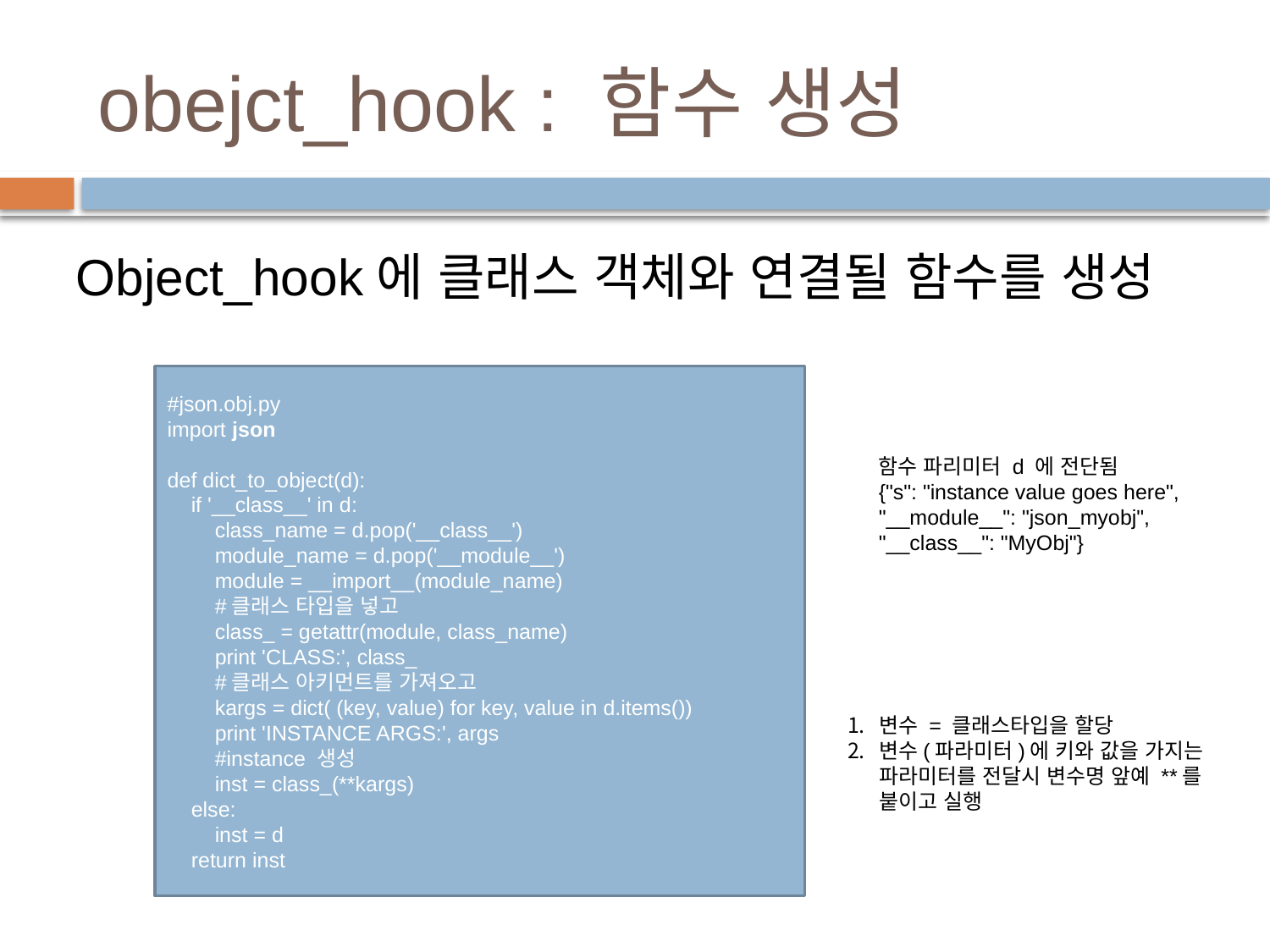

# obejct_hook : 함수 생성
Object_hook에 클래스 객체와 연결될 함수를 생성
#json.obj.py
import json
def dict_to_object(d):
    if '__class__' in d:
        class_name = d.pop('__class__')
        module_name = d.pop('__module__')
        module = __import__(module_name)
        #클래스 타입을 넣고
        class_ = getattr(module, class_name)
        print 'CLASS:', class_
        #클래스 아키먼트를 가져오고
        kargs = dict( (key, value) for key, value in d.items())
        print 'INSTANCE ARGS:', args
        #instance 생성
        inst = class_(**kargs)
    else:
        inst = d
    return inst
함수 파리미터 d 에 전단됨
{"s": "instance value goes here", "__module__": "json_myobj", "__class__": "MyObj"}
변수 = 클래스타입을 할당
변수(파라미터)에 키와 값을 가지는 파라미터를 전달시 변수명 앞예 **를 붙이고 실행